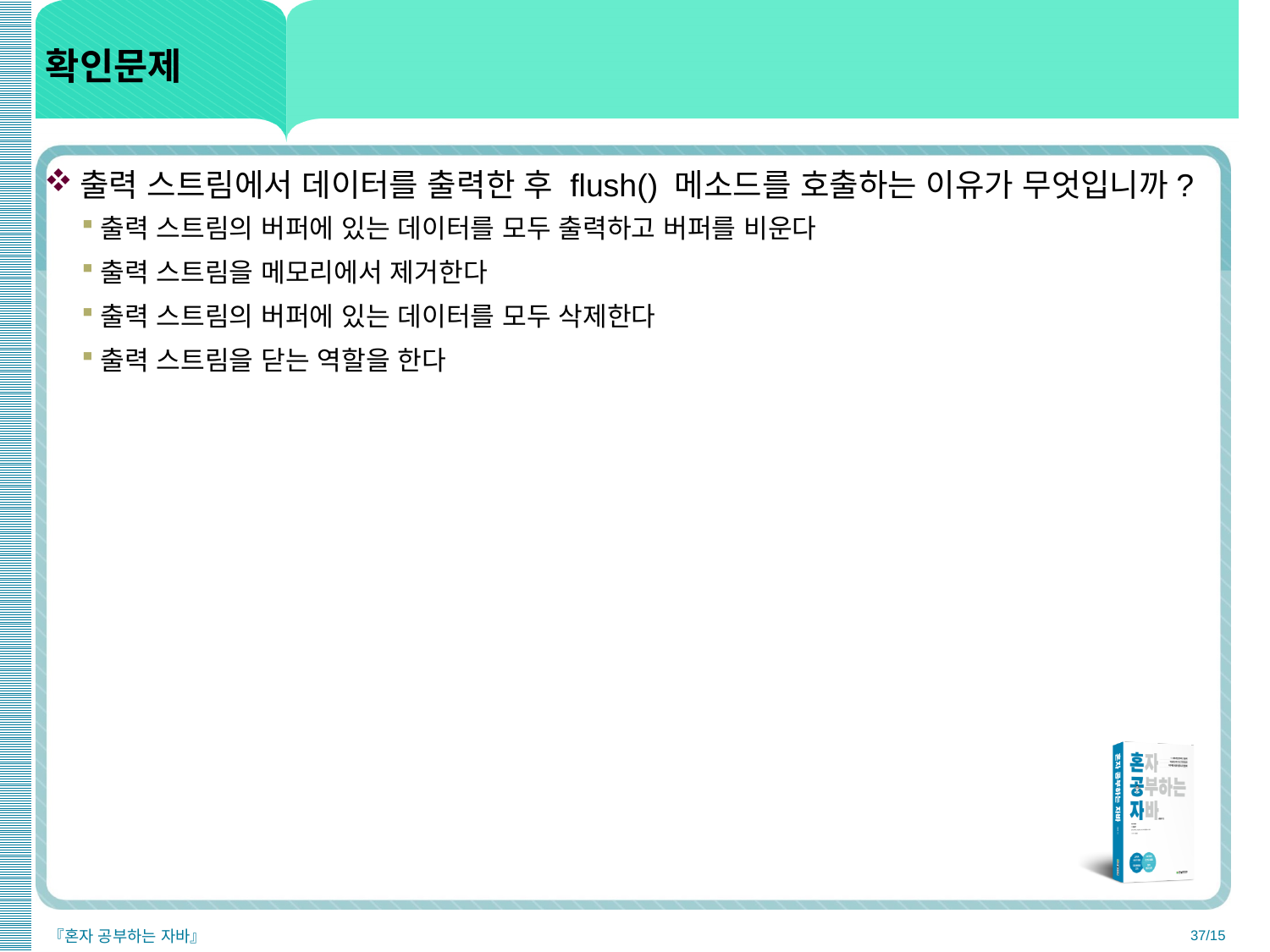

# 확인문제
출력 스트림에서 데이터를 출력한 후 flush() 메소드를 호출하는 이유가 무엇입니까?
출력 스트림의 버퍼에 있는 데이터를 모두 출력하고 버퍼를 비운다
출력 스트림을 메모리에서 제거한다
출력 스트림의 버퍼에 있는 데이터를 모두 삭제한다
출력 스트림을 닫는 역할을 한다